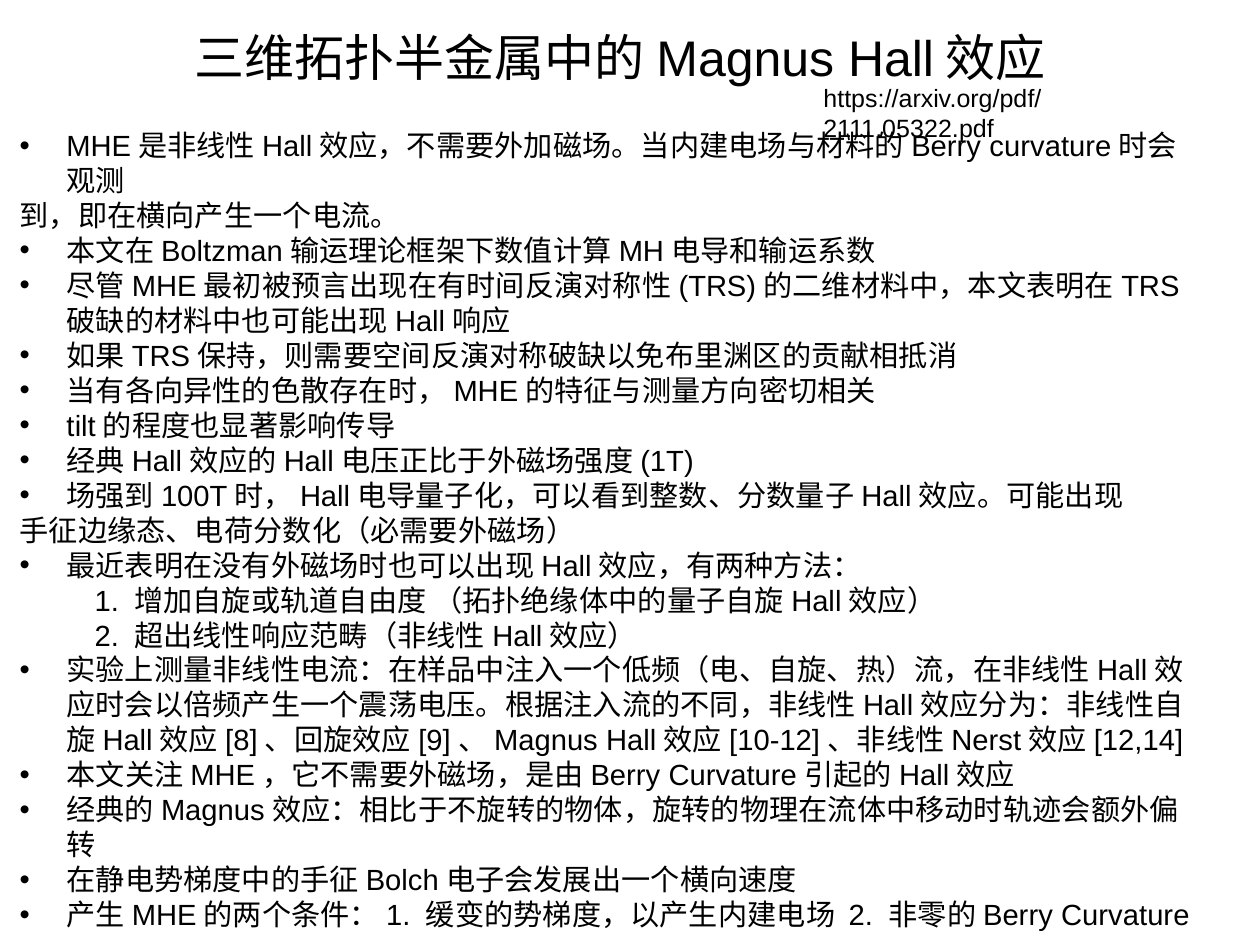

三维拓扑半金属中的Magnus Hall效应
https://arxiv.org/pdf/2111.05322.pdf
MHE是非线性Hall效应，不需要外加磁场。当内建电场与材料的Berry curvature时会观测
到，即在横向产生一个电流。
本文在Boltzman输运理论框架下数值计算MH电导和输运系数
尽管MHE最初被预言出现在有时间反演对称性(TRS)的二维材料中，本文表明在TRS破缺的材料中也可能出现Hall响应
如果TRS保持，则需要空间反演对称破缺以免布里渊区的贡献相抵消
当有各向异性的色散存在时，MHE的特征与测量方向密切相关
tilt的程度也显著影响传导
经典Hall效应的Hall电压正比于外磁场强度(1T)
场强到100T时，Hall电导量子化，可以看到整数、分数量子Hall效应。可能出现
手征边缘态、电荷分数化（必需要外磁场）
最近表明在没有外磁场时也可以出现Hall效应，有两种方法：
1. 增加自旋或轨道自由度 （拓扑绝缘体中的量子自旋Hall效应）
2. 超出线性响应范畴（非线性Hall效应）
实验上测量非线性电流：在样品中注入一个低频（电、自旋、热）流，在非线性Hall效应时会以倍频产生一个震荡电压。根据注入流的不同，非线性Hall效应分为：非线性自旋Hall效应[8]、回旋效应[9]、Magnus Hall效应[10-12]、非线性Nerst效应[12,14]
本文关注MHE，它不需要外磁场，是由Berry Curvature引起的Hall效应
经典的Magnus效应：相比于不旋转的物体，旋转的物理在流体中移动时轨迹会额外偏转
在静电势梯度中的手征Bolch电子会发展出一个横向速度
产生MHE的两个条件：1. 缓变的势梯度，以产生内建电场 2. 非零的Berry Curvature